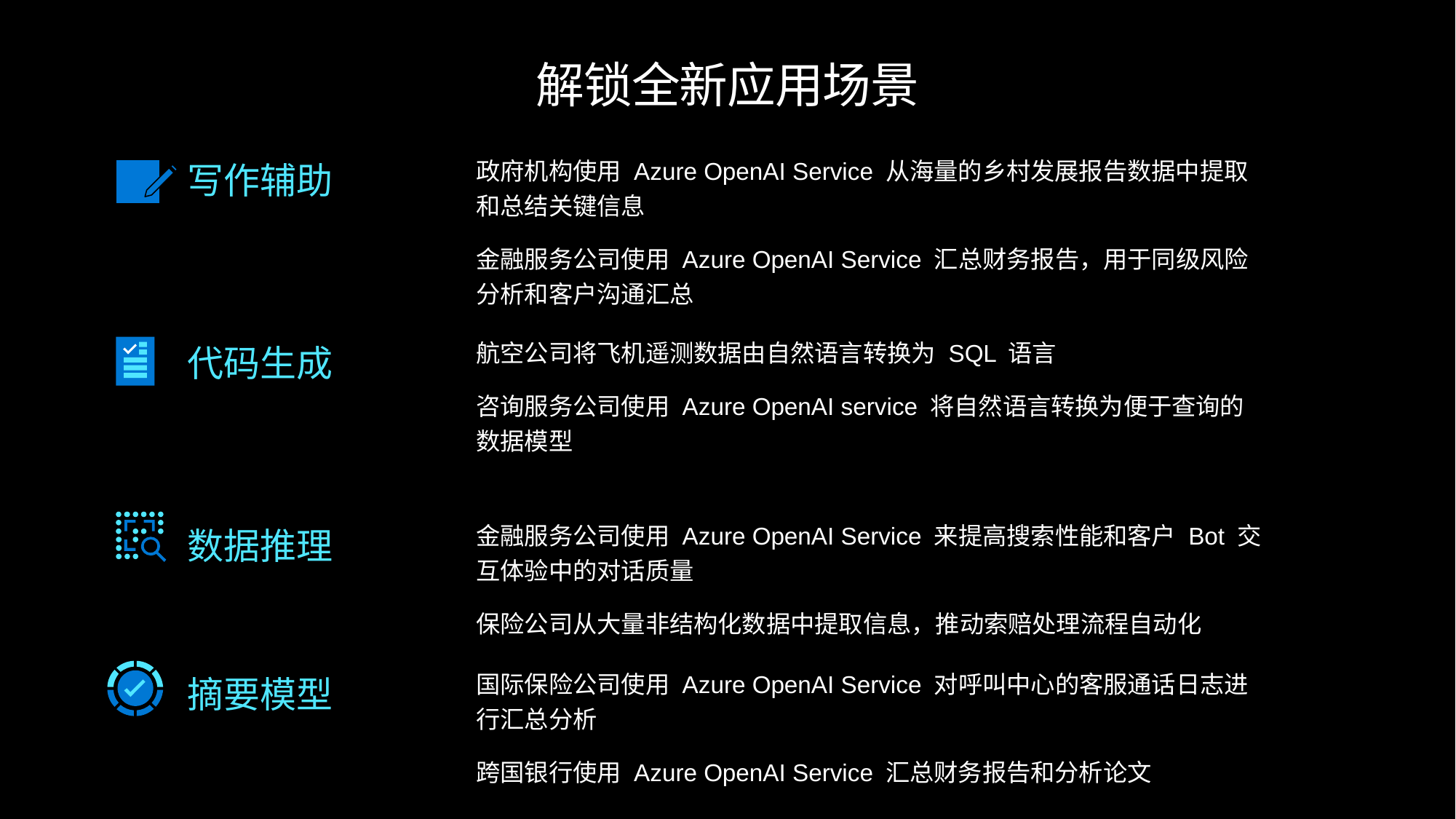

# 解锁全新应用场景
| 写作辅助 | 政府机构使用 Azure OpenAI Service 从海量的乡村发展报告数据中提取和总结关键信息 金融服务公司使用 Azure OpenAI Service 汇总财务报告，用于同级风险分析和客户沟通汇总 |
| --- | --- |
| 代码生成 | 航空公司将飞机遥测数据由自然语言转换为 SQL 语言 咨询服务公司使用 Azure OpenAI service 将自然语言转换为便于查询的数据模型 |
| 数据推理 | 金融服务公司使用 Azure OpenAI Service 来提高搜索性能和客户 Bot 交互体验中的对话质量 保险公司从大量非结构化数据中提取信息，推动索赔处理流程自动化 |
| 摘要模型 | 国际保险公司使用 Azure OpenAI Service 对呼叫中心的客服通话日志进行汇总分析 跨国银行使用 Azure OpenAI Service 汇总财务报告和分析论文 |